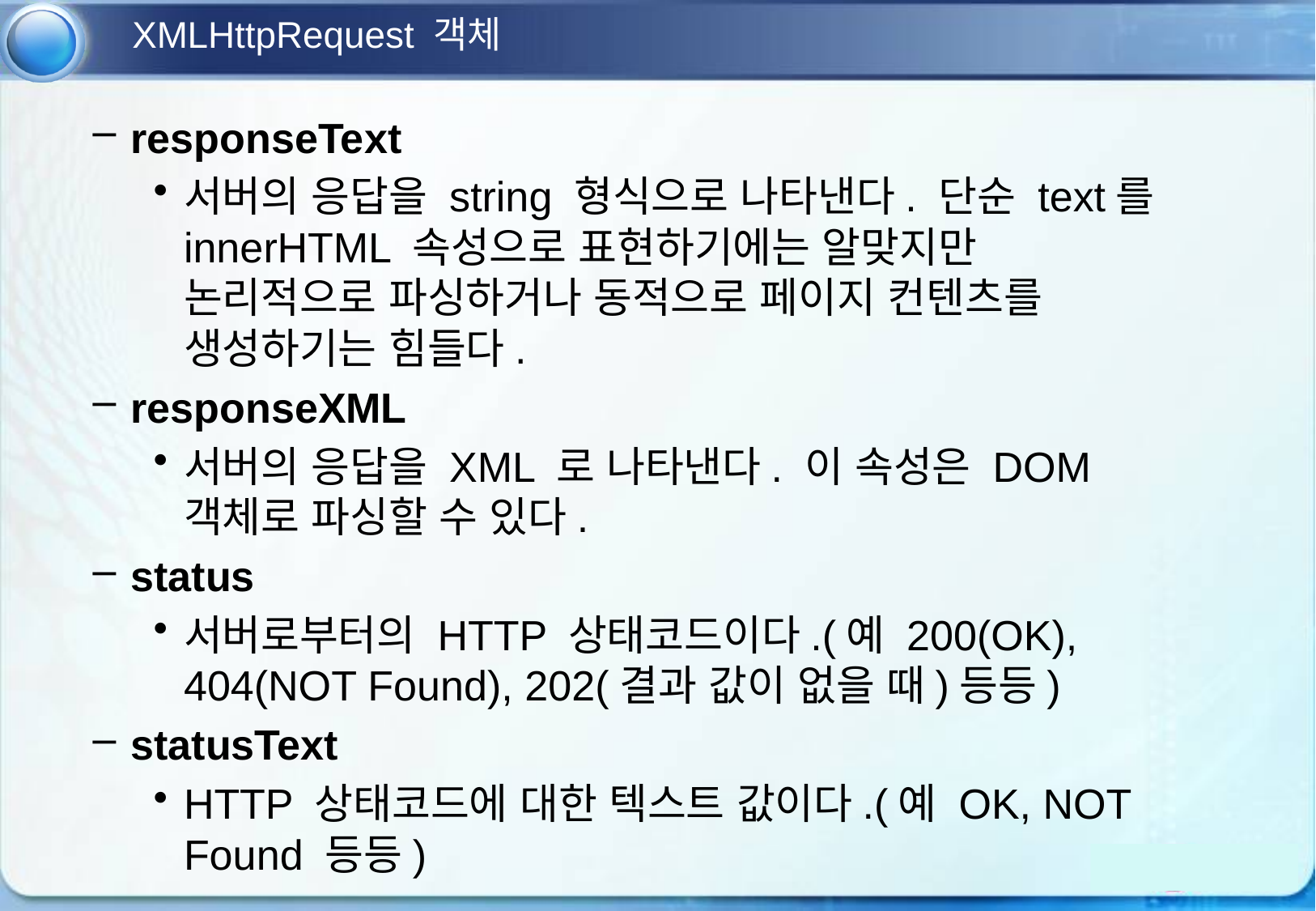

XMLHttpRequest 객체
responseText
서버의 응답을 string 형식으로 나타낸다. 단순 text를 innerHTML 속성으로 표현하기에는 알맞지만 논리적으로 파싱하거나 동적으로 페이지 컨텐츠를 생성하기는 힘들다.
responseXML
서버의 응답을 XML 로 나타낸다. 이 속성은 DOM 객체로 파싱할 수 있다.
status
서버로부터의 HTTP 상태코드이다.(예 200(OK), 404(NOT Found), 202(결과 값이 없을 때)등등)
statusText
HTTP 상태코드에 대한 텍스트 값이다.(예 OK, NOT Found 등등)